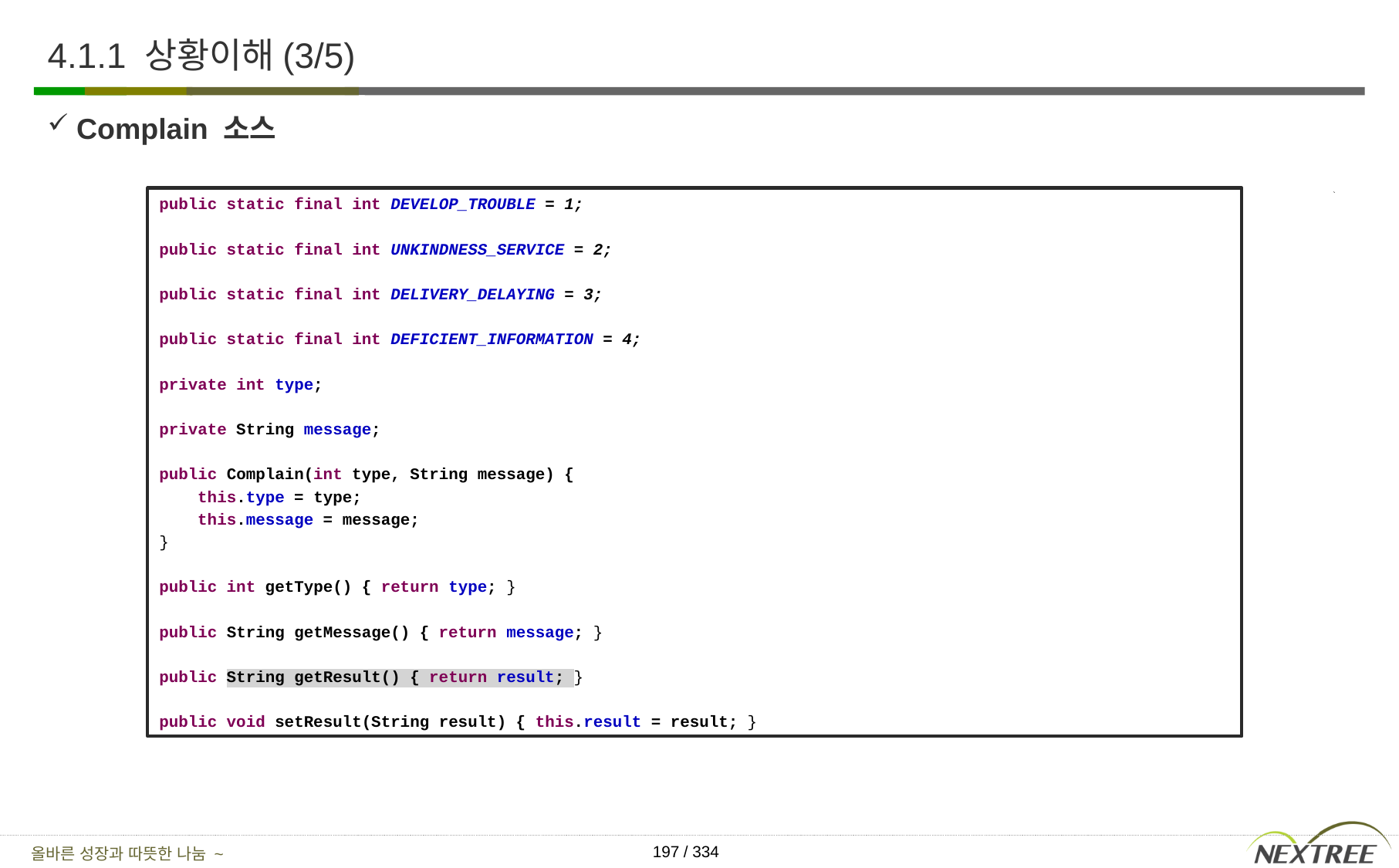

# 4.1.1 상황이해(3/5)
Complain 소스
public static final int DEVELOP_TROUBLE = 1;

public static final int UNKINDNESS_SERVICE = 2;

public static final int DELIVERY_DELAYING = 3;

public static final int DEFICIENT_INFORMATION = 4;

private int type;

private String message;

public Complain(int type, String message) {
    this.type = type;
    this.message = message;
}

public int getType() { return type; }

public String getMessage() { return message; }

public String getResult() { return result; }

public void setResult(String result) { this.result = result; }